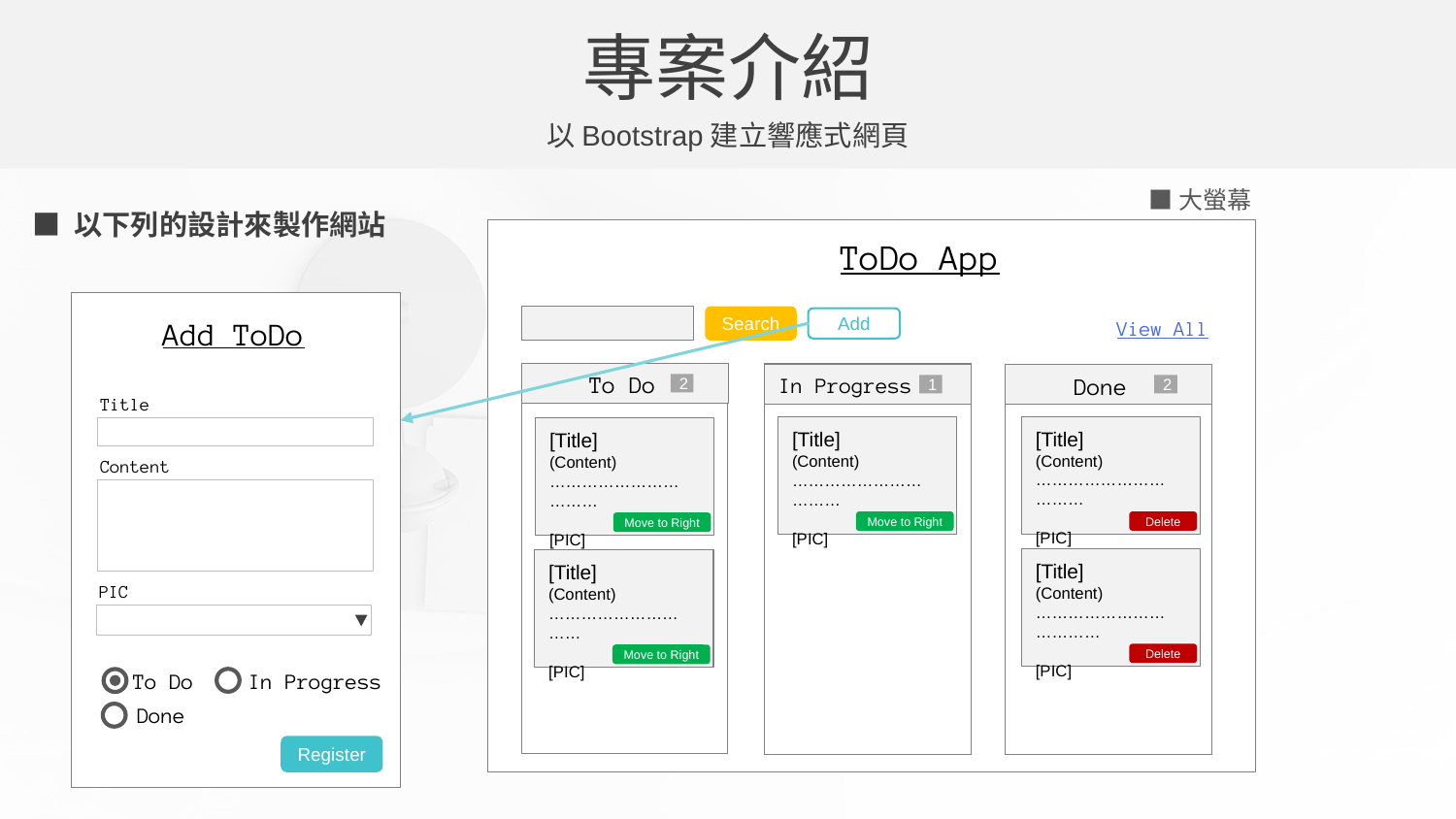

專案介紹
以Bootstrap建立響應式網頁
■大螢幕
■ 以下列的設計來製作網站

ToDo App

Add ToDo

Search
Add
View All
    To Do
In Progress

Done

2
1
2
Title

[Title]
(Content)……………………………

[PIC]
[Title]
(Content)……………………………

[PIC]
[Title]
(Content)……………………………

[PIC]
Content

Move to Right
Delete
Move to Right

[Title]
(Content)………………………………

[PIC]
[Title]
(Content)…………………………

[PIC]
PIC

Delete
Move to Right
To Do
In Progress

Done

Register